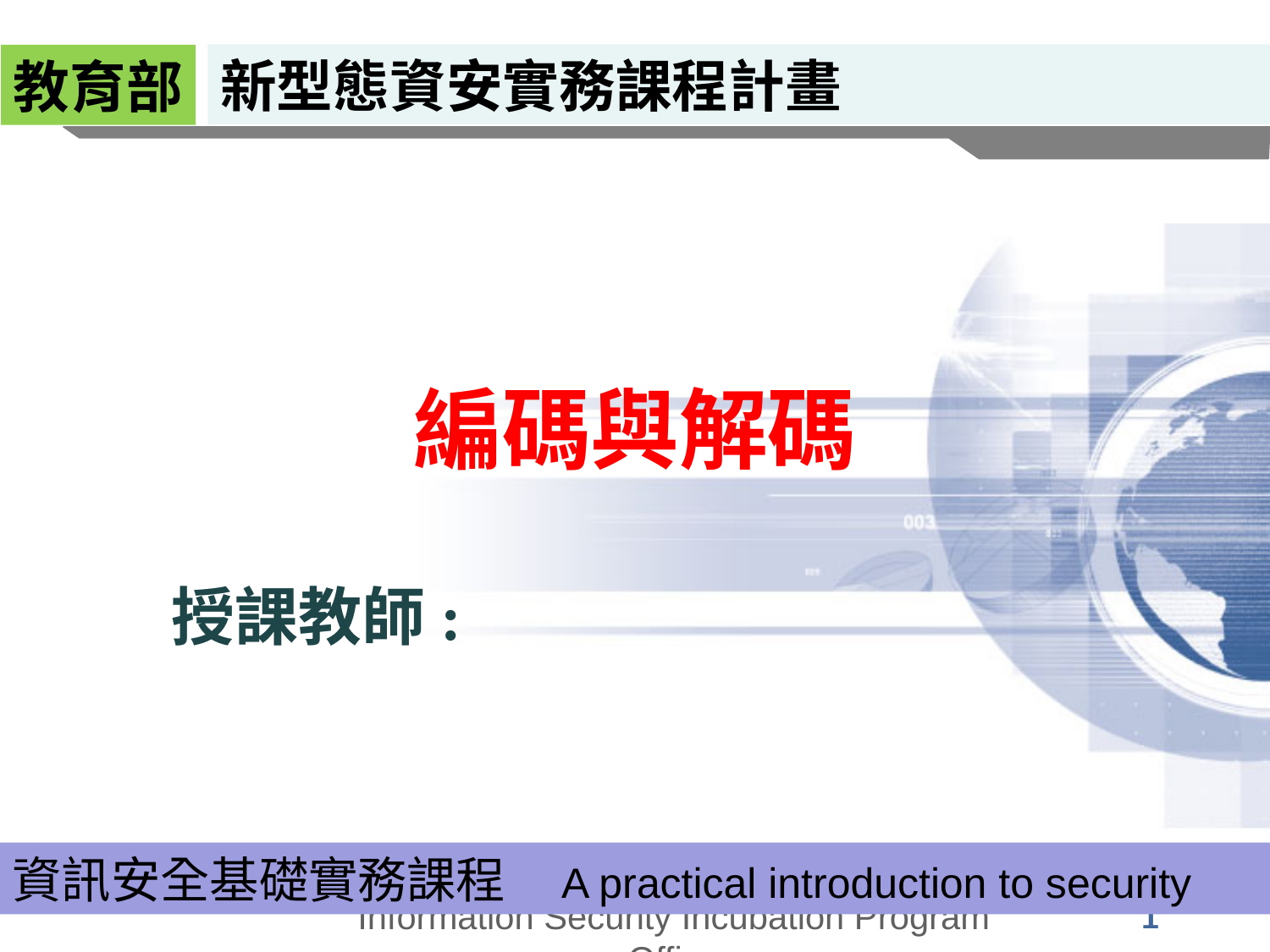

新型態資安實務課程計畫
教育部
# 編碼與解碼
授課教師:
資訊安全基礎實務課程    A practical introduction to security